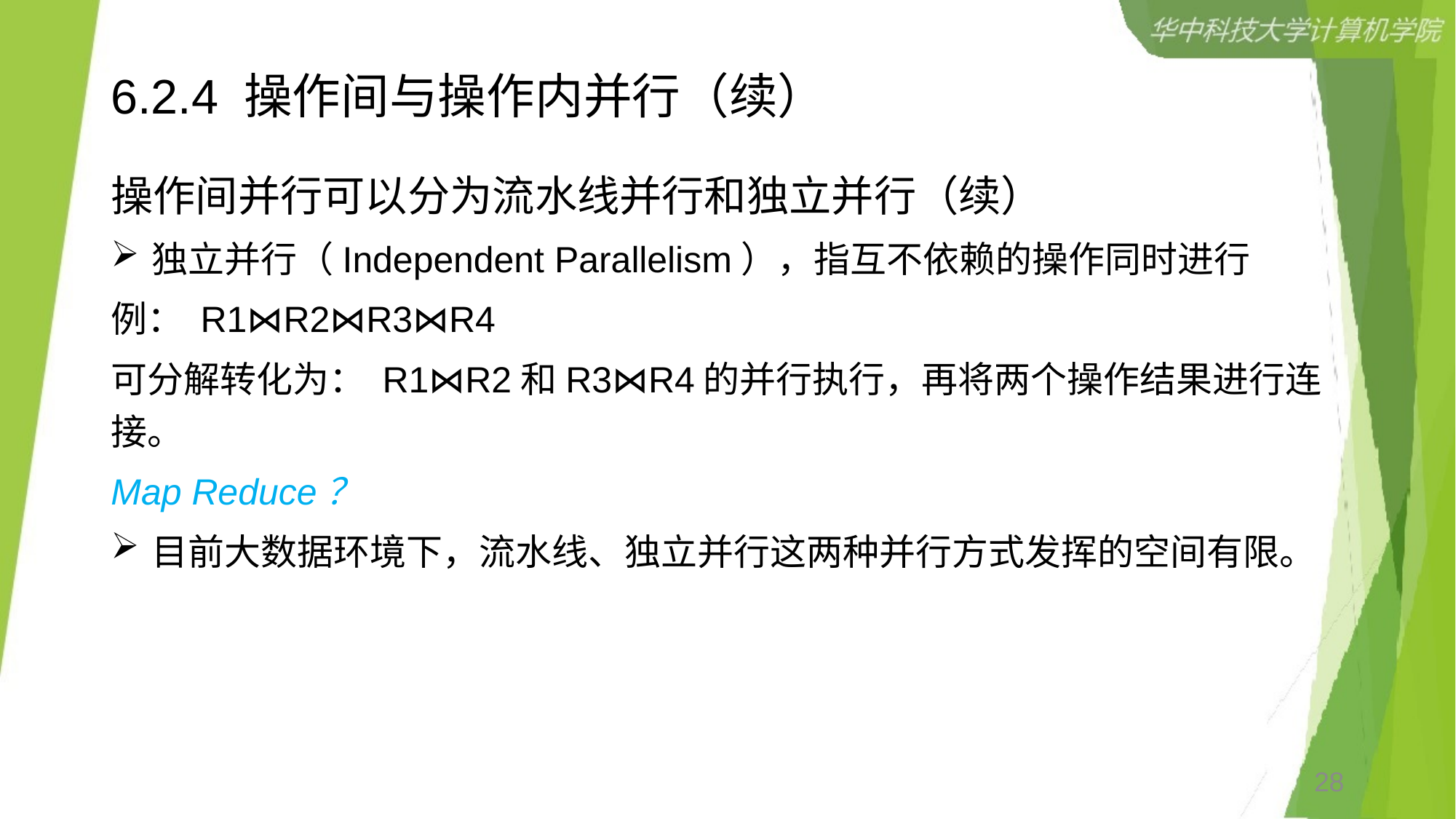

# 6.2.4 操作间与操作内并行（续）
操作间并行可以分为流水线并行和独立并行（续）
独立并行（Independent Parallelism），指互不依赖的操作同时进行
例： R1⋈R2⋈R3⋈R4
可分解转化为： R1⋈R2和R3⋈R4的并行执行，再将两个操作结果进行连接。
Map Reduce？
目前大数据环境下，流水线、独立并行这两种并行方式发挥的空间有限。
28